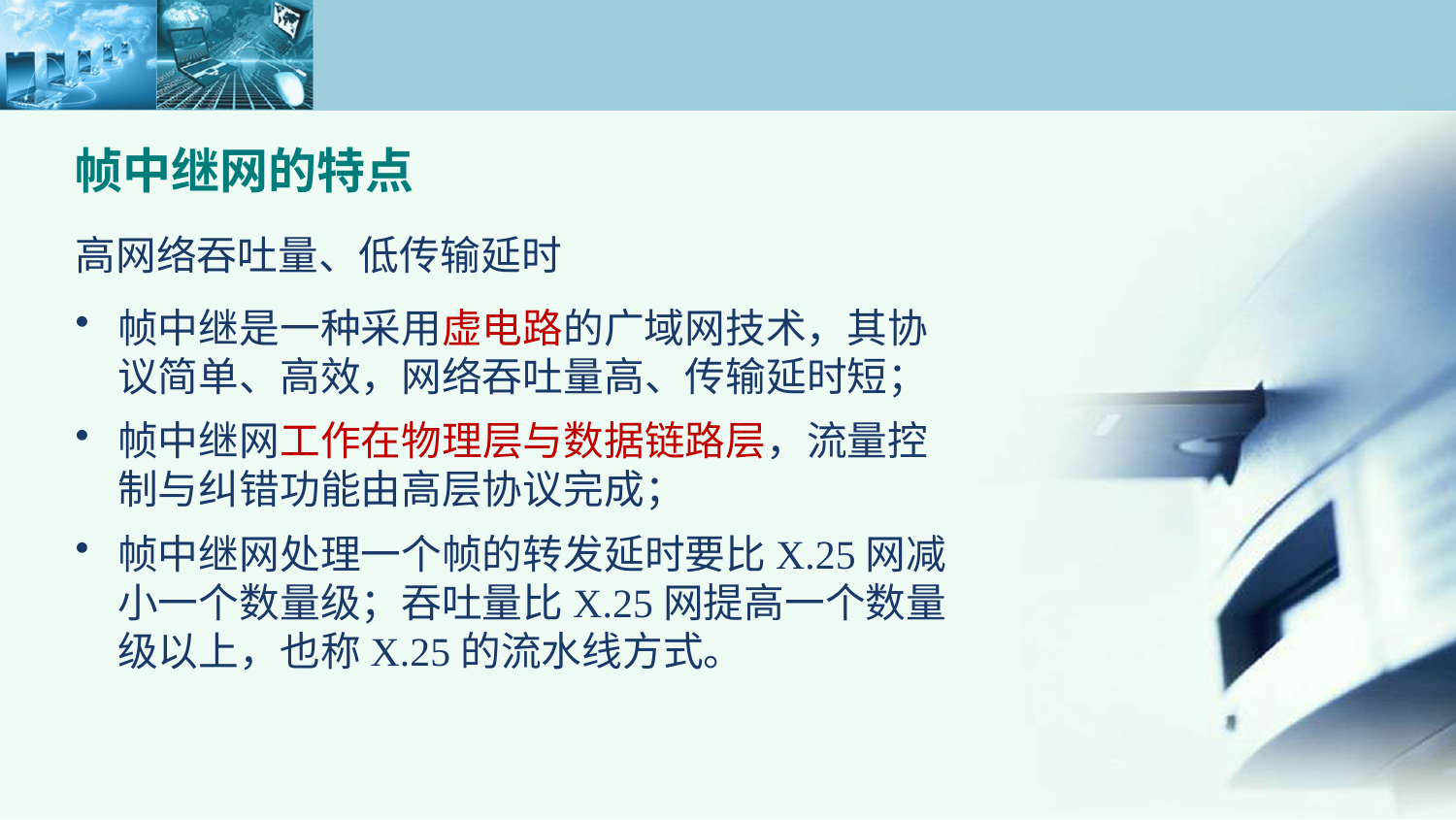

帧中继网的特点
高网络吞吐量、低传输延时
帧中继是一种采用虚电路的广域网技术，其协议简单、高效，网络吞吐量高、传输延时短；
帧中继网工作在物理层与数据链路层，流量控制与纠错功能由高层协议完成；
帧中继网处理一个帧的转发延时要比X.25网减小一个数量级；吞吐量比X.25网提高一个数量级以上，也称X.25的流水线方式。